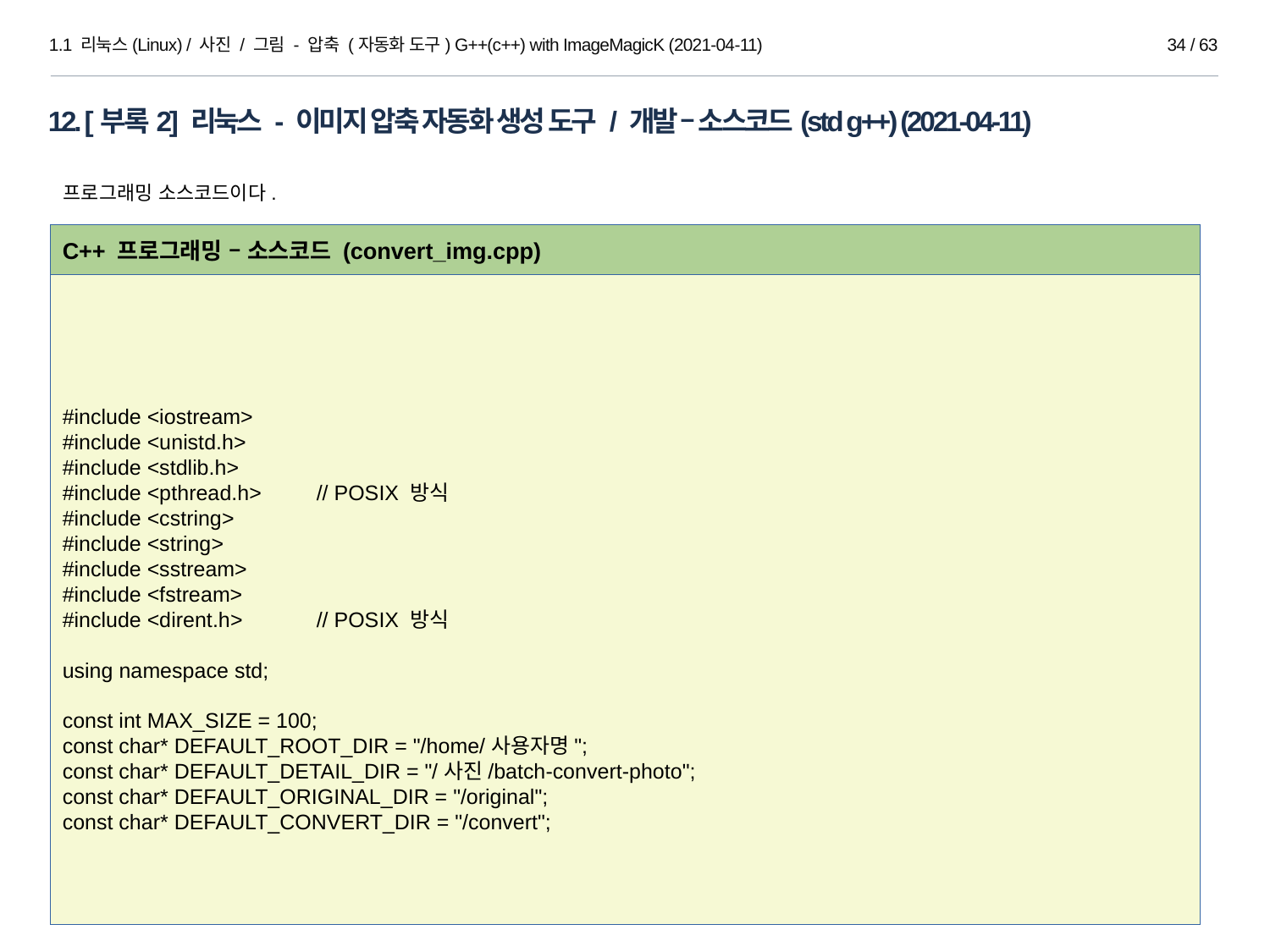

1.1 리눅스(Linux) / 사진 / 그림 - 압축 (자동화 도구) G++(c++) with ImageMagicK (2021-04-11)
34 / 63

12. [부록2] 리눅스 - 이미지 압축 자동화 생성 도구 / 개발 – 소스코드(std g++) (2021-04-11)
프로그래밍 소스코드이다.
C++ 프로그래밍 – 소스코드 (convert_img.cpp)

#include <iostream>
#include <unistd.h>
#include <stdlib.h>
#include <pthread.h>	// POSIX 방식
#include <cstring>
#include <string>
#include <sstream>
#include <fstream>
#include <dirent.h>	// POSIX 방식

using namespace std;

const int MAX_SIZE = 100;
const char* DEFAULT_ROOT_DIR = "/home/사용자명";
const char* DEFAULT_DETAIL_DIR = "/사진/batch-convert-photo";
const char* DEFAULT_ORIGINAL_DIR = "/original";
const char* DEFAULT_CONVERT_DIR = "/convert";